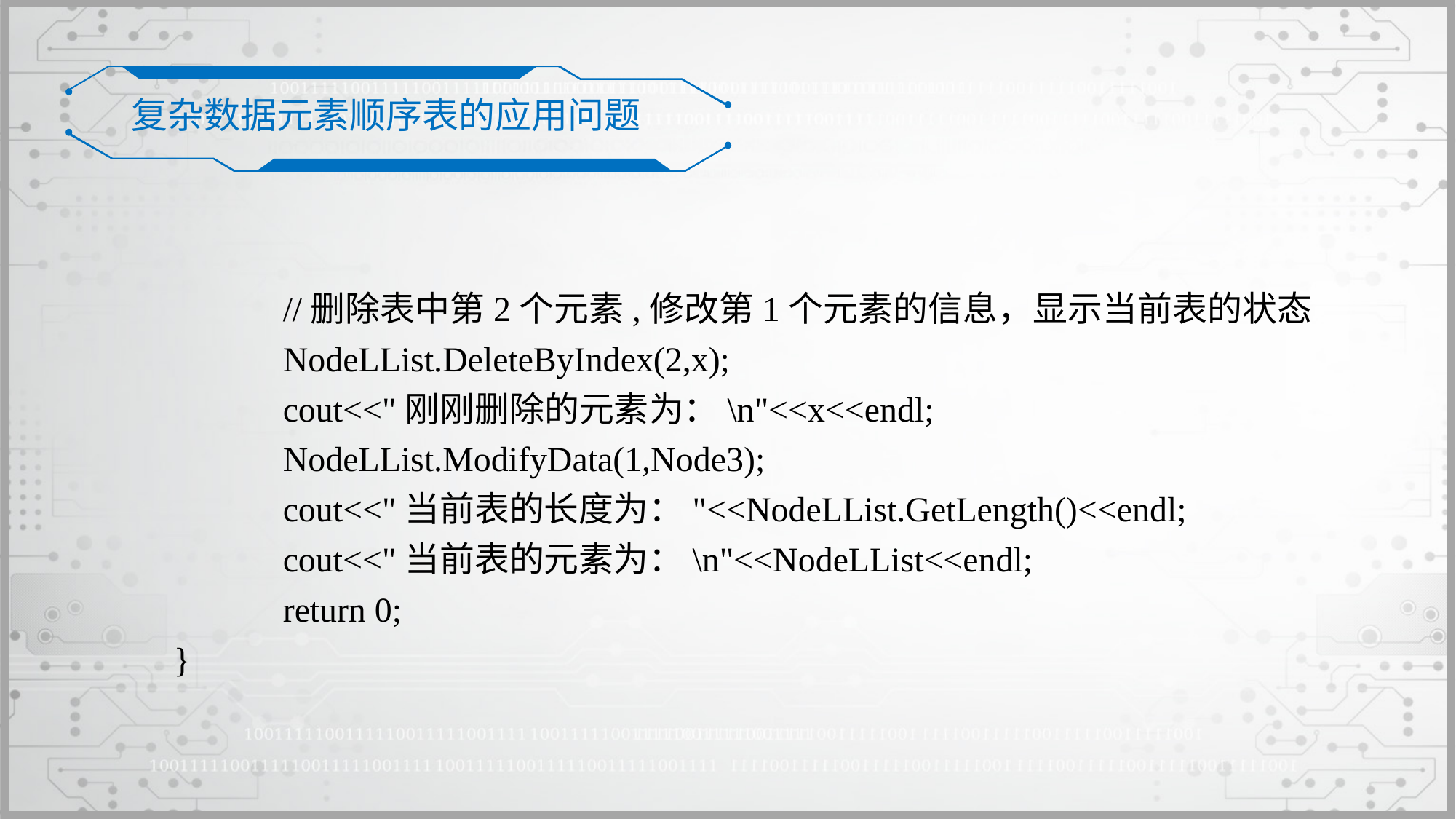

复杂数据元素顺序表的应用问题
	//删除表中第2个元素,修改第1个元素的信息，显示当前表的状态
   	NodeLList.DeleteByIndex(2,x);
   	cout<<"刚刚删除的元素为：\n"<<x<<endl;
   	NodeLList.ModifyData(1,Node3);
   	cout<<"当前表的长度为："<<NodeLList.GetLength()<<endl;
   	cout<<"当前表的元素为：\n"<<NodeLList<<endl;
   	return 0;
}